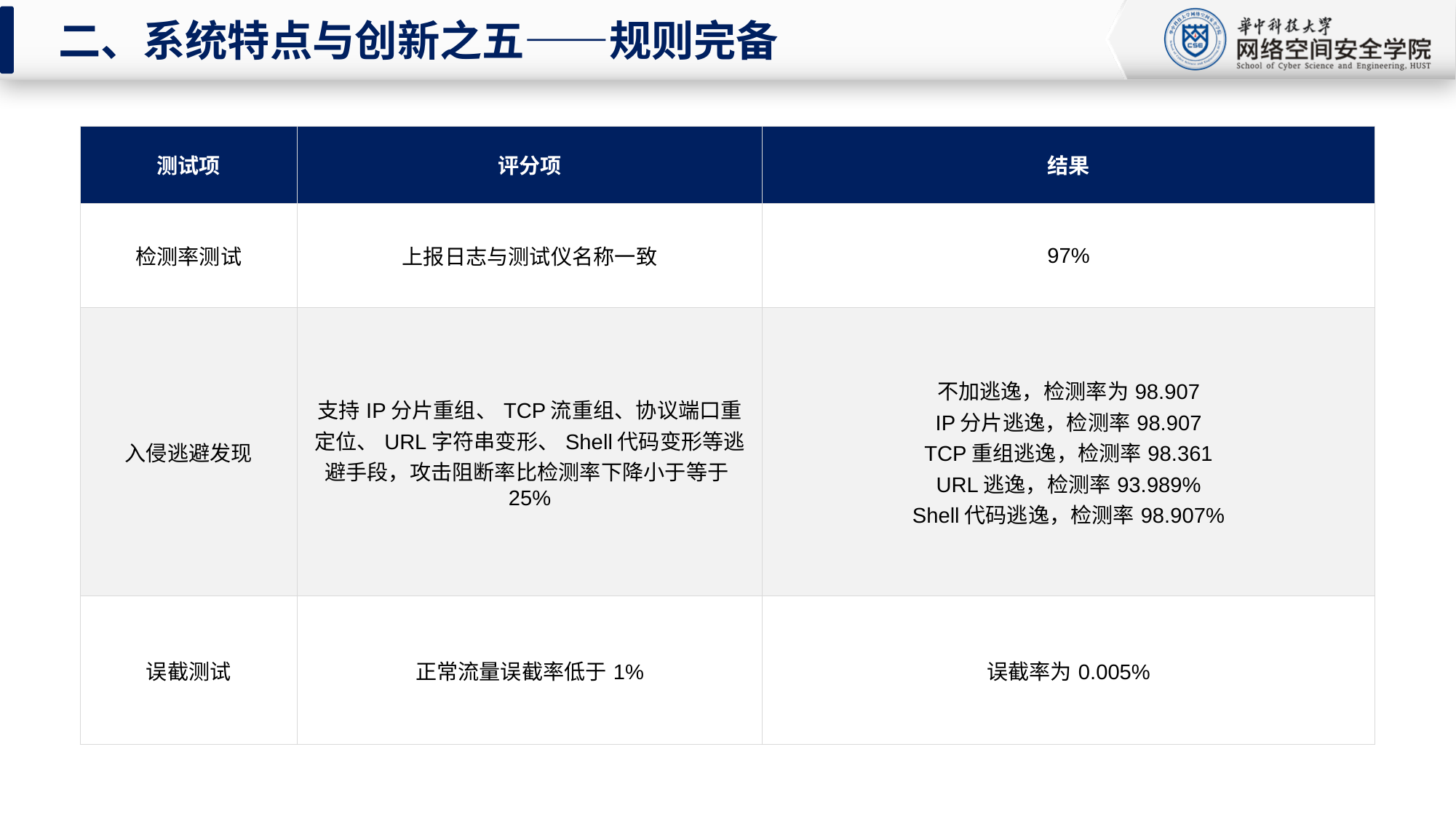

二、系统特点与创新之五——规则完备
| 测试项 | 评分项 | 结果 |
| --- | --- | --- |
| 检测率测试 | 上报日志与测试仪名称一致 | 97% |
| 入侵逃避发现 | 支持IP分片重组、TCP流重组、协议端口重定位、URL字符串变形、Shell代码变形等逃避手段，攻击阻断率比检测率下降小于等于25% | 不加逃逸，检测率为98.907 IP分片逃逸，检测率98.907 TCP重组逃逸，检测率98.361 URL逃逸，检测率93.989% Shell代码逃逸，检测率98.907% |
| 误截测试 | 正常流量误截率低于1% | 误截率为0.005% |